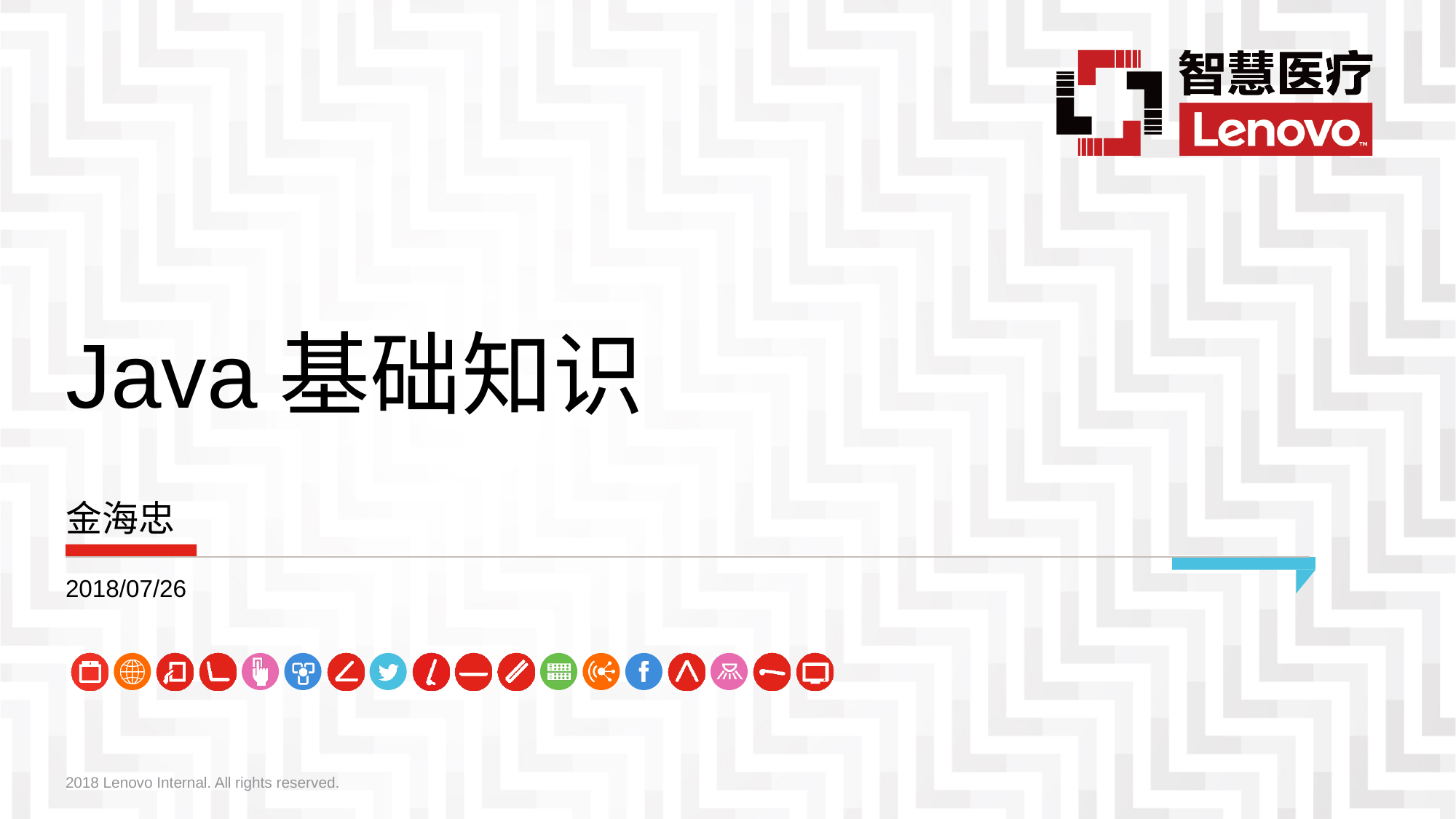

# Java基础知识
金海忠
2018/07/26
2018 Lenovo Internal. All rights reserved.